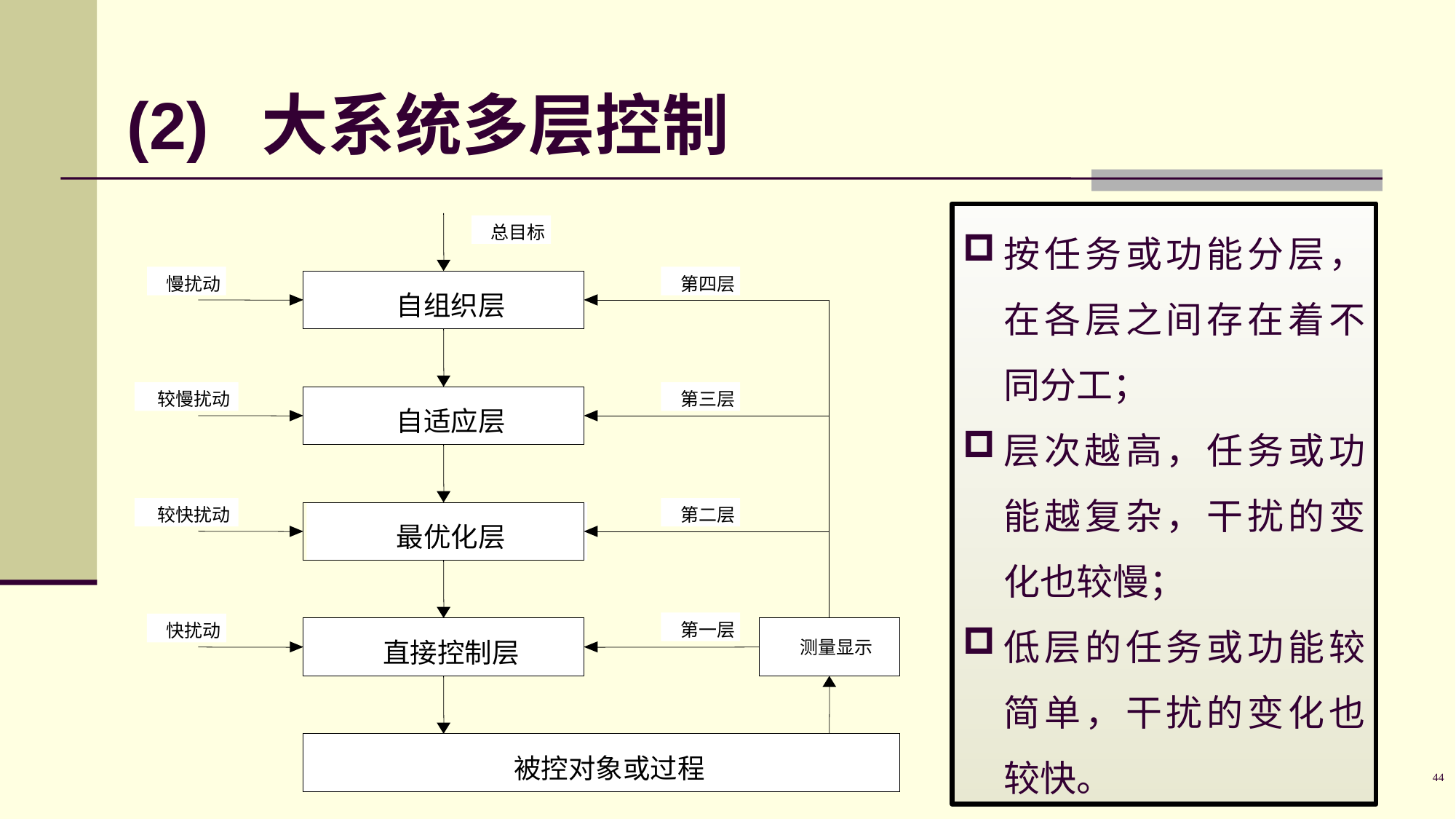

# (2)  大系统多层控制
按任务或功能分层，在各层之间存在着不同分工；
层次越高，任务或功能越复杂，干扰的变化也较慢；
低层的任务或功能较简单，干扰的变化也较快。

总目标

慢扰动
第四层
自组织层

较慢扰动
第三层
自适应层

较快扰动
第二层
最优化层

第一层
快扰动
直接控制层
测量显示

被控对象或过程

44